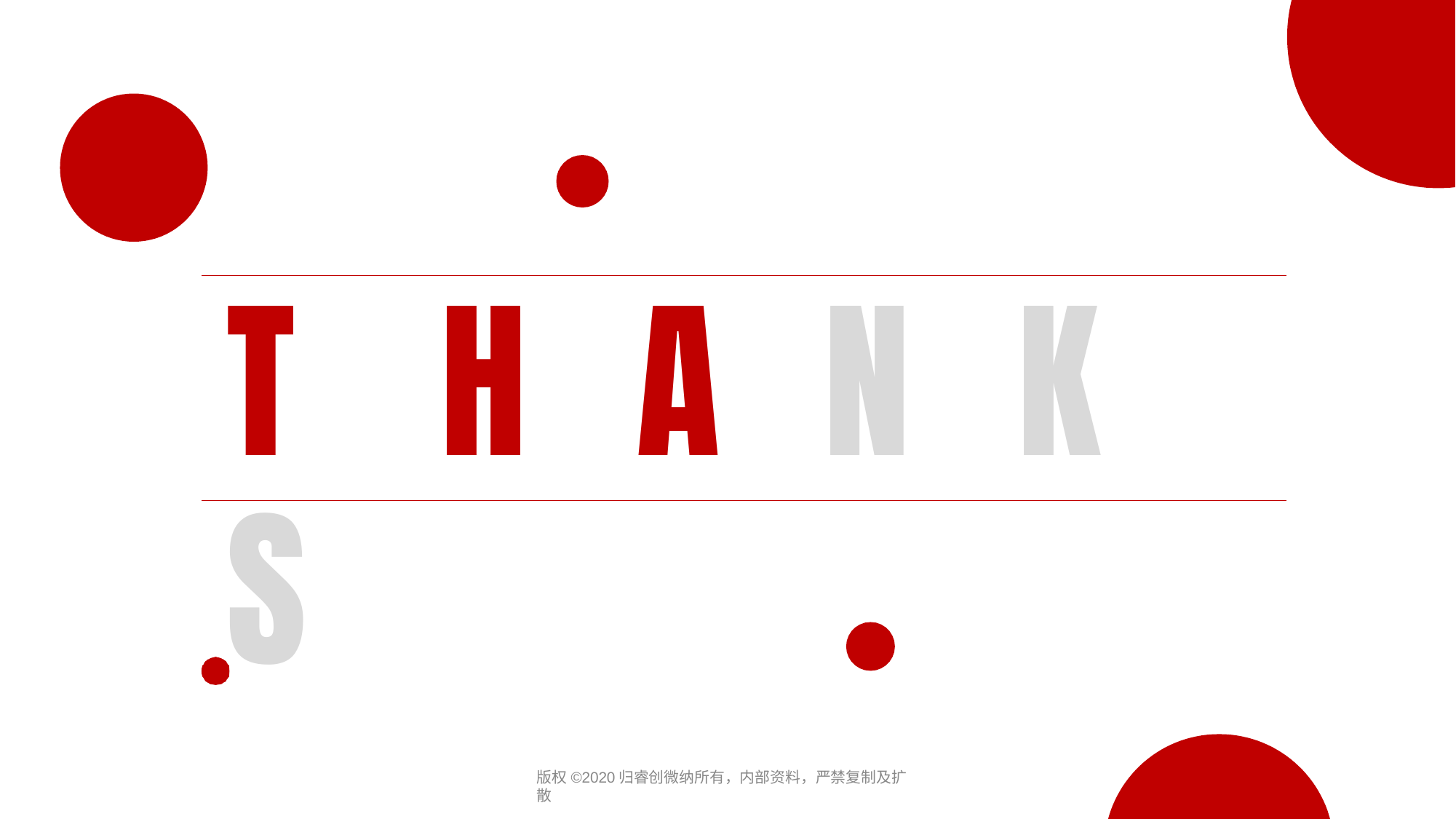

# T	H	A	N	K	S

版权©2020归睿创微纳所有，内部资料，严禁复制及扩散